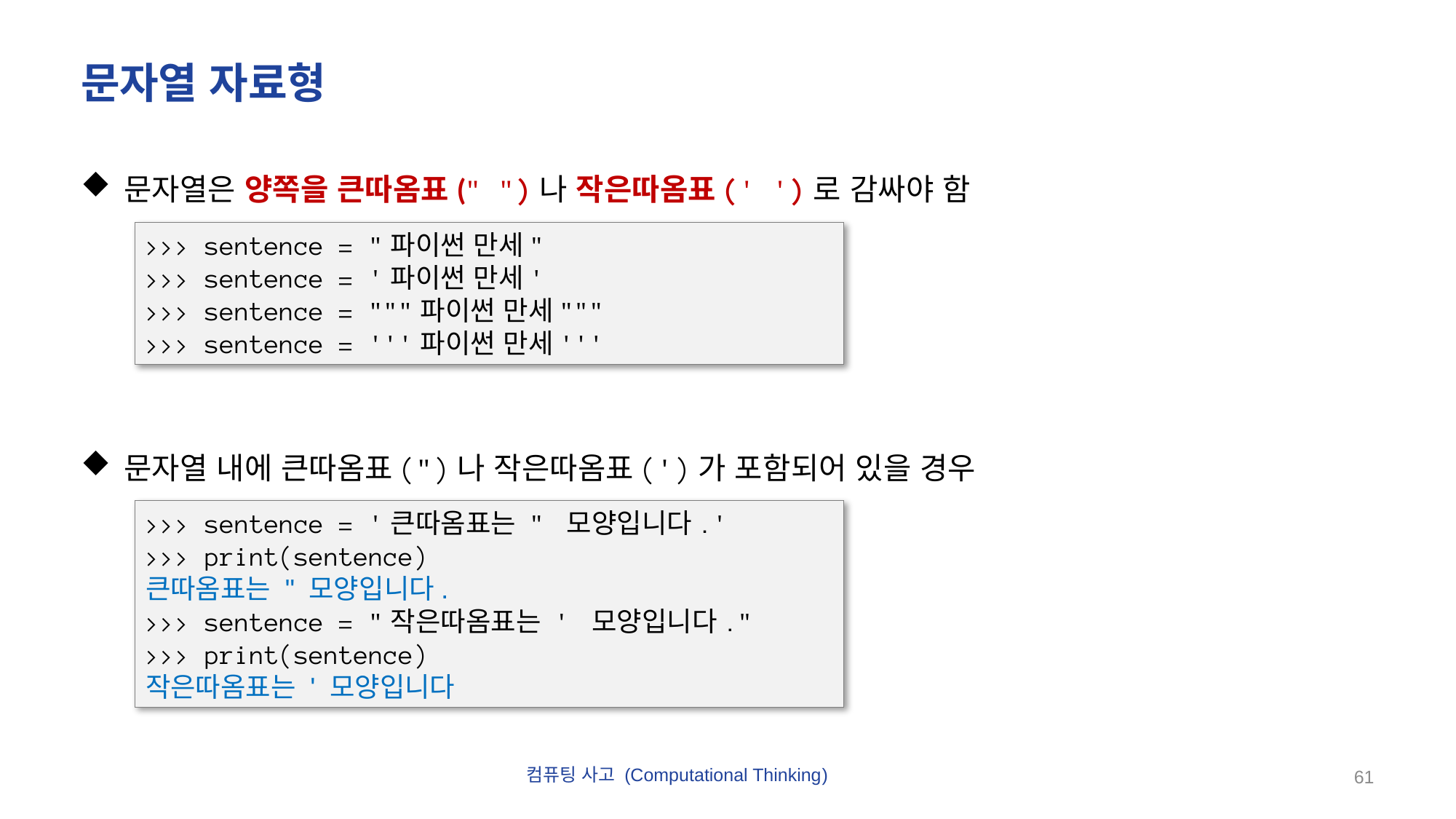

# 문자열 자료형
문자열은 양쪽을 큰따옴표(" ")나 작은따옴표(' ')로 감싸야 함

문자열 내에 큰따옴표(")나 작은따옴표(')가 포함되어 있을 경우
>>> sentence = "파이썬 만세"
>>> sentence = '파이썬 만세'
>>> sentence = """파이썬 만세"""
>>> sentence = '''파이썬 만세'''
>>> sentence = '큰따옴표는 " 모양입니다.'
>>> print(sentence)
큰따옴표는 " 모양입니다.
>>> sentence = "작은따옴표는 ' 모양입니다."
>>> print(sentence)
작은따옴표는 ' 모양입니다